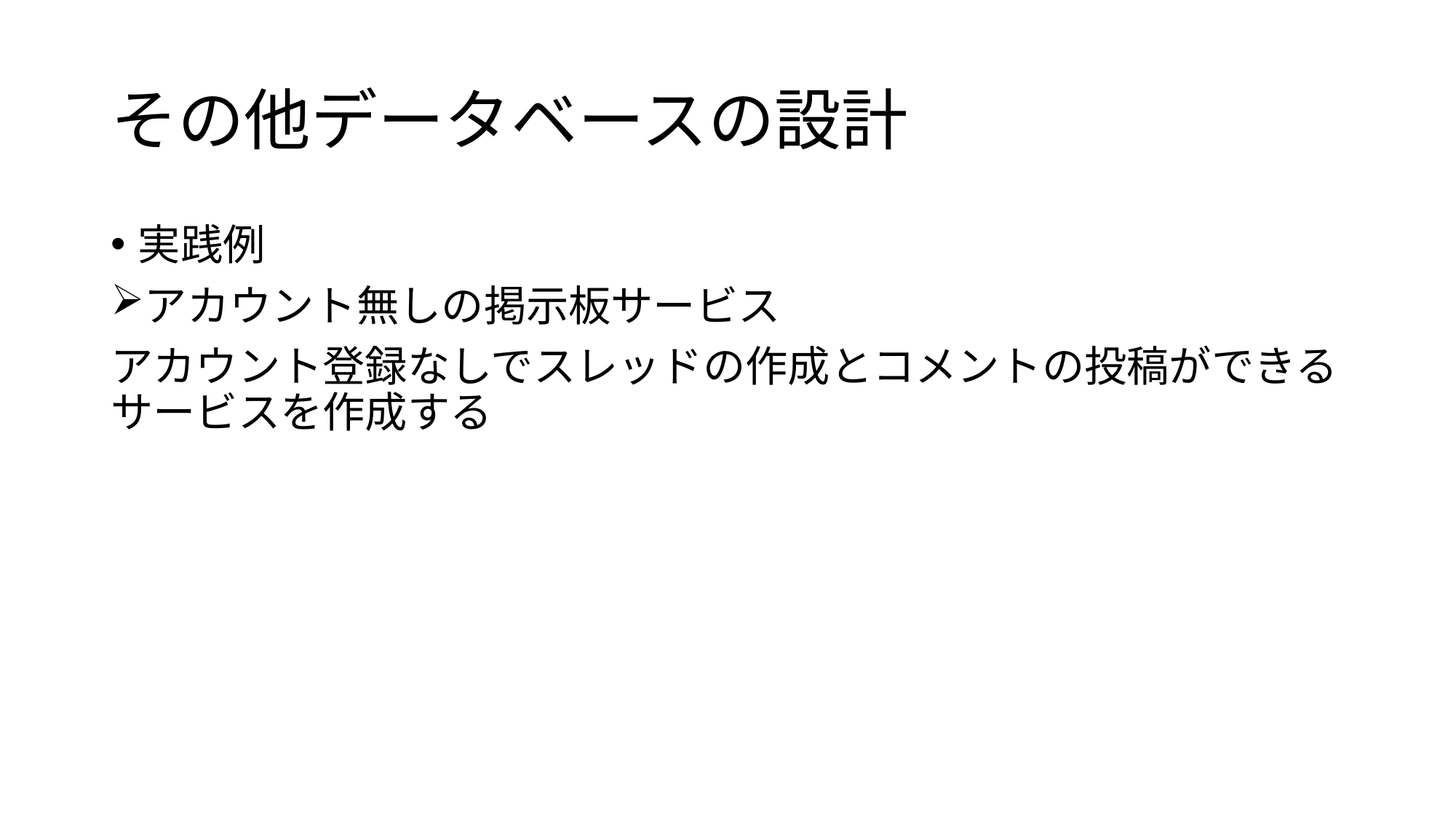

# その他データベースの設計
実践例
アカウント無しの掲示板サービス
アカウント登録なしでスレッドの作成とコメントの投稿ができるサービスを作成する